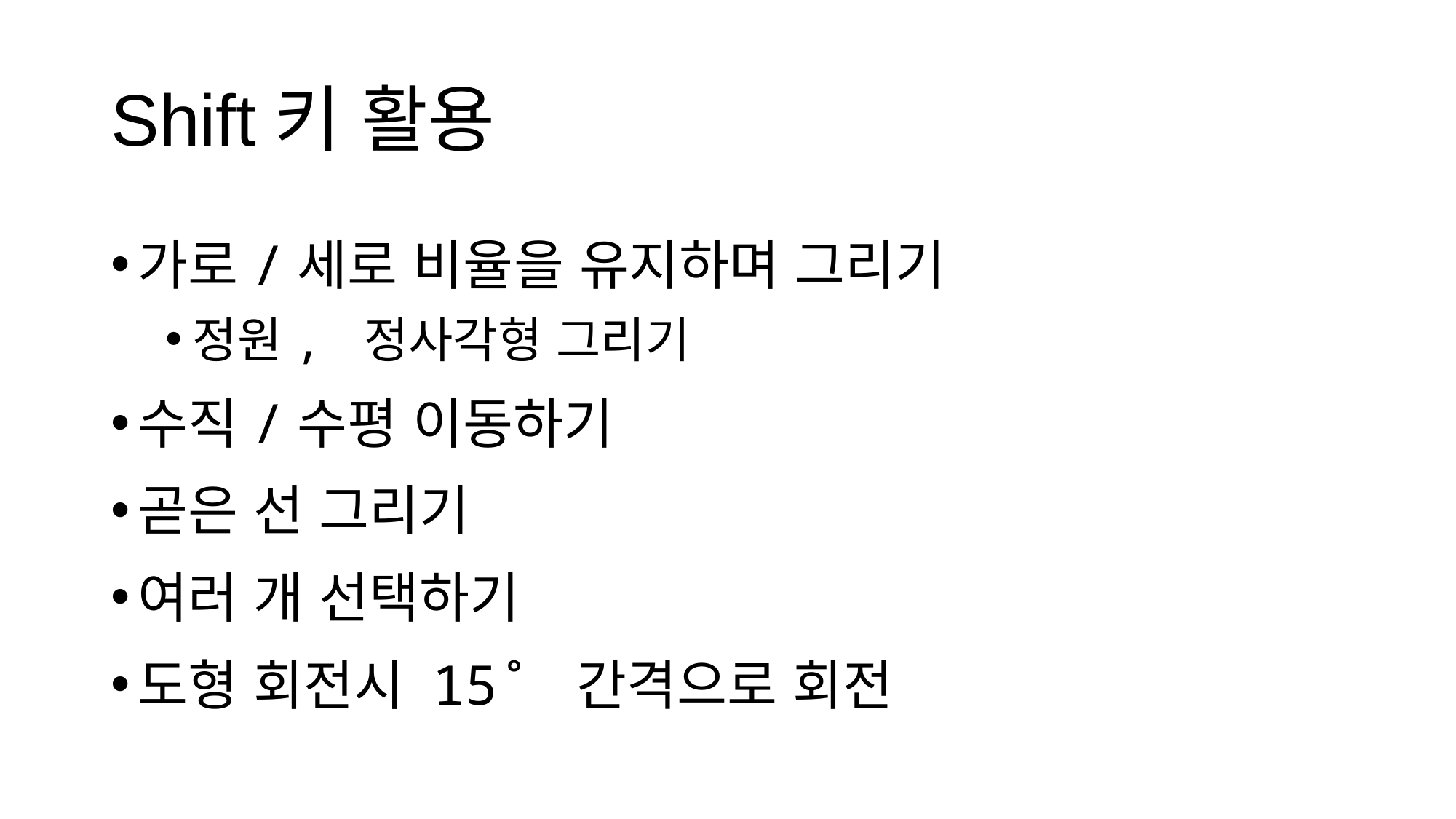

# Shift키 활용
가로/세로 비율을 유지하며 그리기
정원, 정사각형 그리기
수직/수평 이동하기
곧은 선 그리기
여러 개 선택하기
도형 회전시 15˚ 간격으로 회전